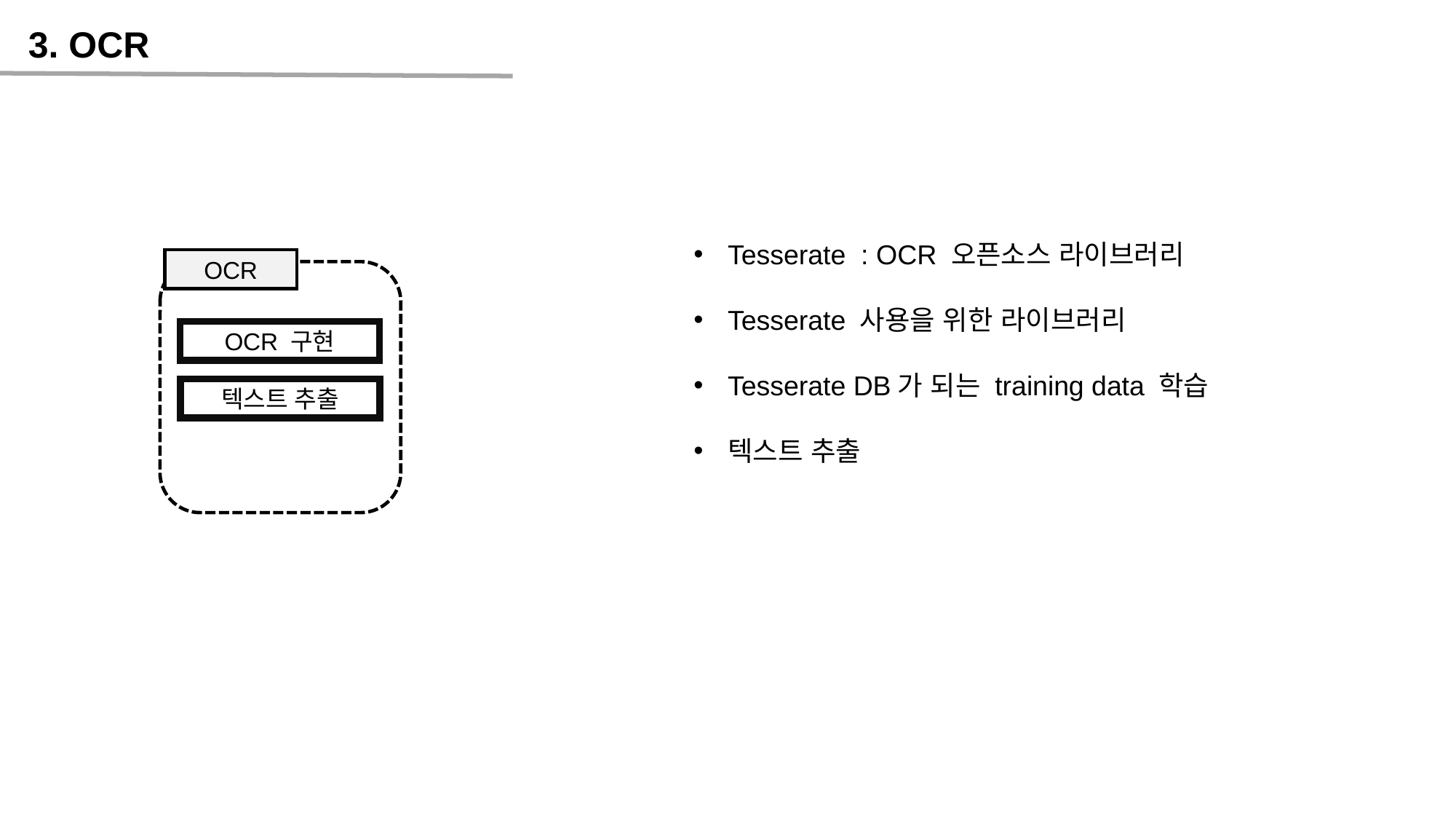

3. OCR
Tesserate  : OCR 오픈소스 라이브러리

Tesserate 사용을 위한 라이브러리

Tesserate DB가 되는 training data 학습

텍스트 추출

OCR

OCR 구현
텍스트 추출